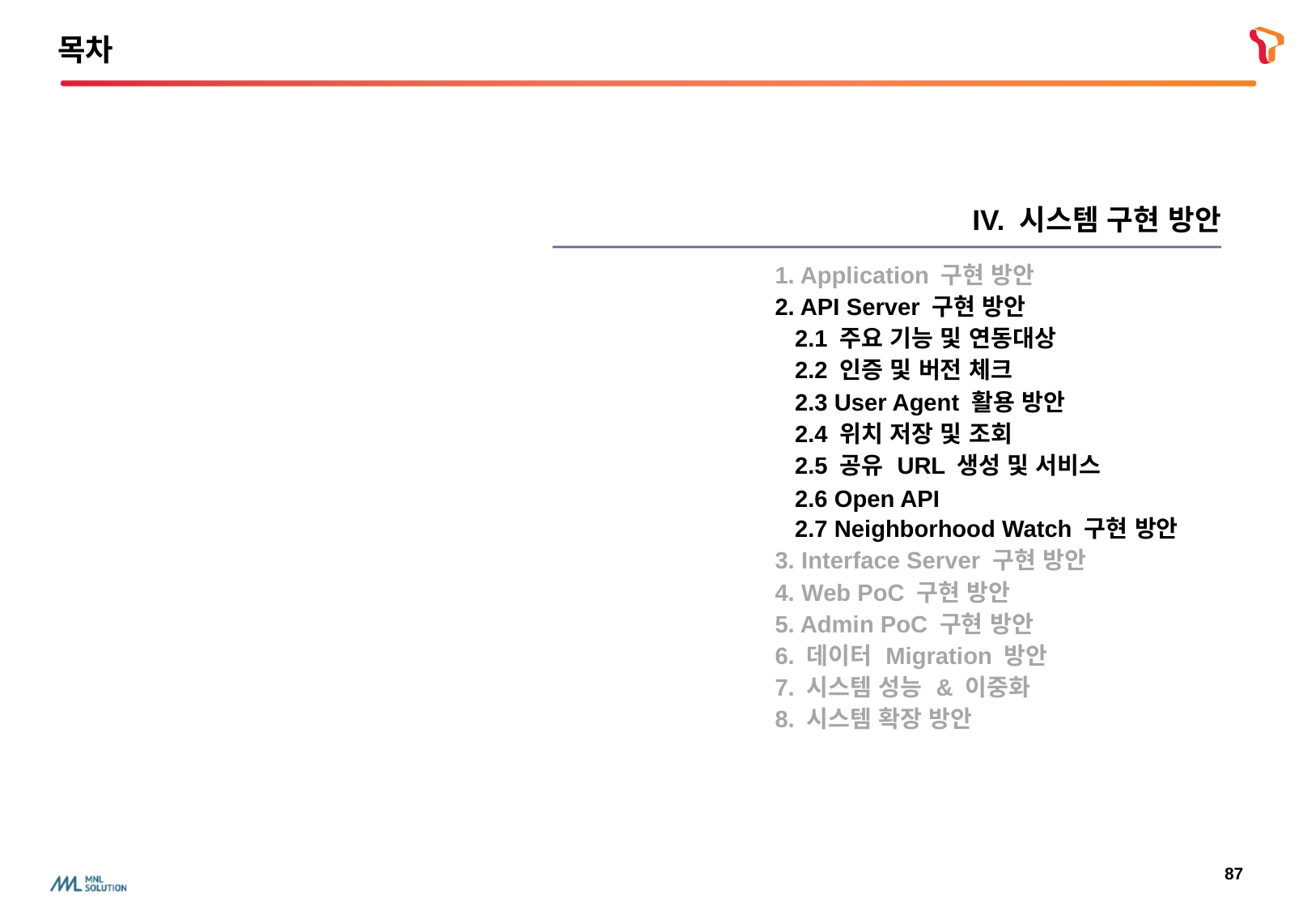

목차
IV. 시스템 구현 방안

| 1. Application 구현 방안 2. API Server 구현 방안 2.1 주요 기능 및 연동대상 2.2 인증 및 버전 체크 2.3 User Agent 활용 방안 2.4 위치 저장 및 조회 2.5 공유 URL 생성 및 서비스 2.6 Open API 2.7 Neighborhood Watch 구현 방안 3. Interface Server 구현 방안 4. Web PoC 구현 방안 5. Admin PoC 구현 방안 6. 데이터 Migration 방안 7. 시스템 성능 & 이중화 8. 시스템 확장 방안 |
| --- |